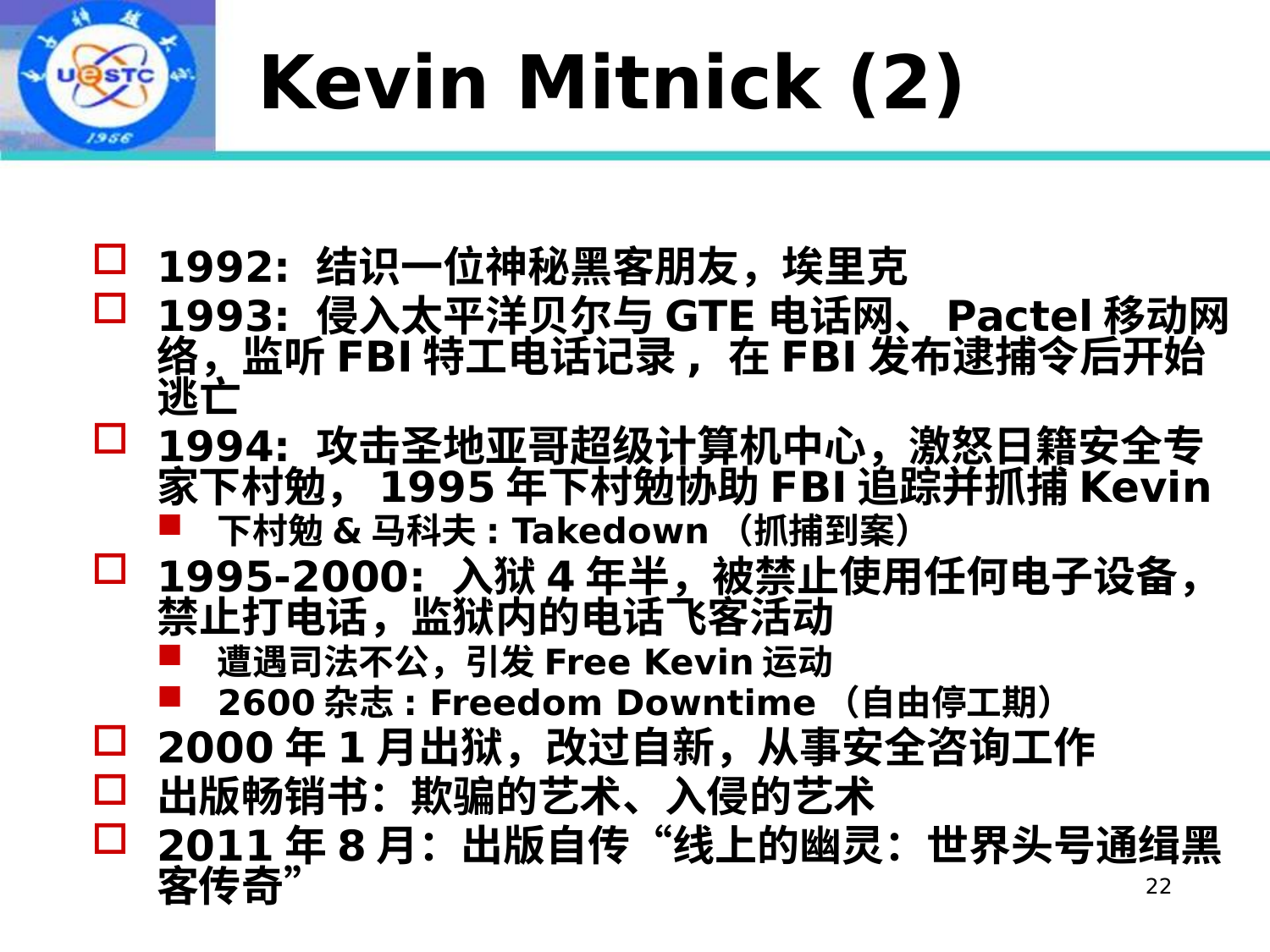

# Kevin Mitnick (2)
1992: 结识一位神秘黑客朋友，埃里克
1993: 侵入太平洋贝尔与GTE电话网、Pactel移动网络，监听FBI特工电话记录, 在FBI发布逮捕令后开始逃亡
1994: 攻击圣地亚哥超级计算机中心，激怒日籍安全专家下村勉，1995年下村勉协助FBI追踪并抓捕Kevin
下村勉&马科夫: Takedown（抓捕到案）
1995-2000: 入狱4年半，被禁止使用任何电子设备，禁止打电话，监狱内的电话飞客活动
遭遇司法不公，引发Free Kevin运动
2600杂志: Freedom Downtime（自由停工期）
2000年1月出狱，改过自新，从事安全咨询工作
出版畅销书：欺骗的艺术、入侵的艺术
2011年8月：出版自传“线上的幽灵：世界头号通缉黑客传奇”

22